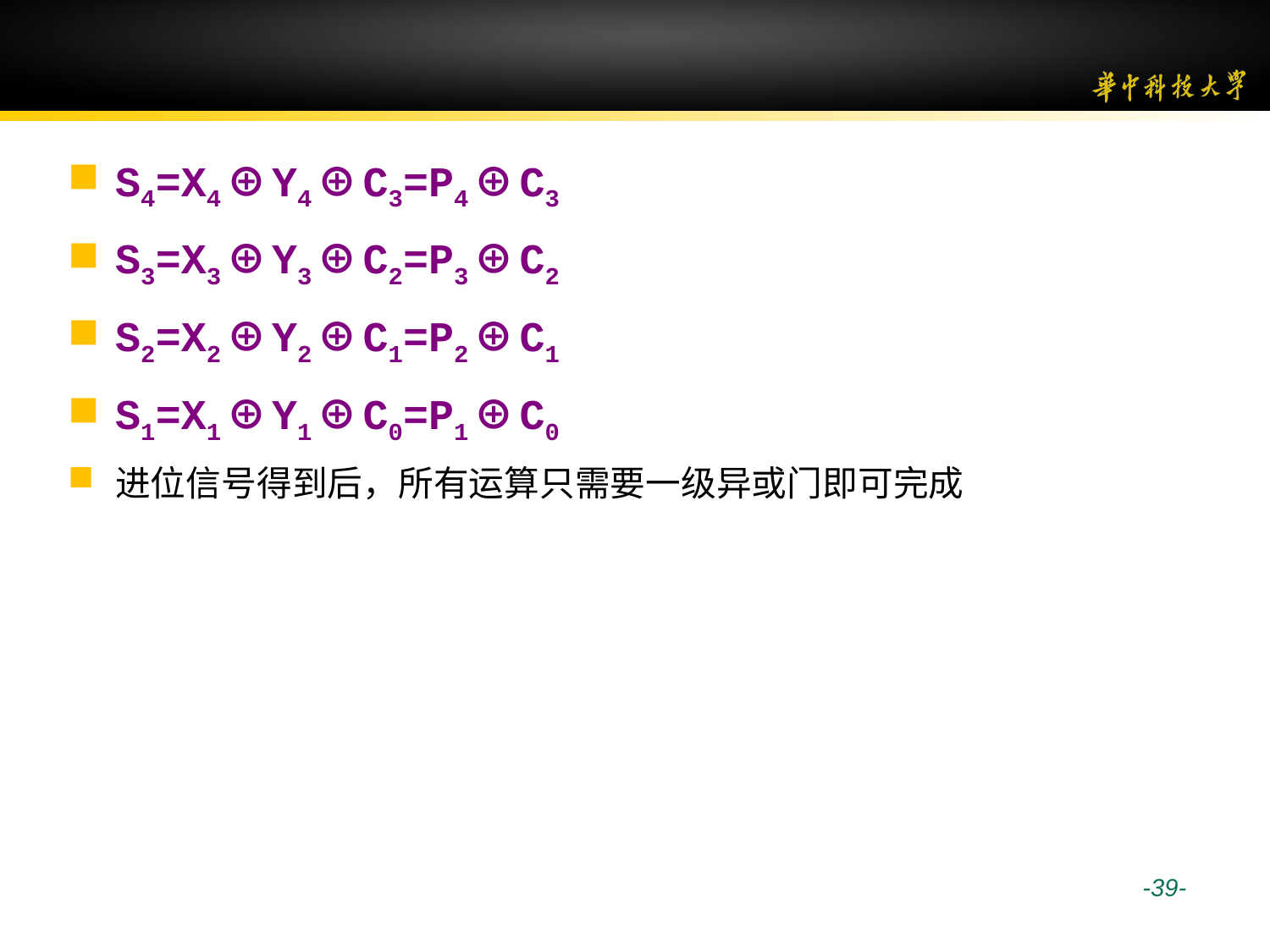

#
S4=X4⊕Y4⊕C3=P4⊕C3
S3=X3⊕Y3⊕C2=P3⊕C2
S2=X2⊕Y2⊕C1=P2⊕C1
S1=X1⊕Y1⊕C0=P1⊕C0
进位信号得到后，所有运算只需要一级异或门即可完成

 -39-